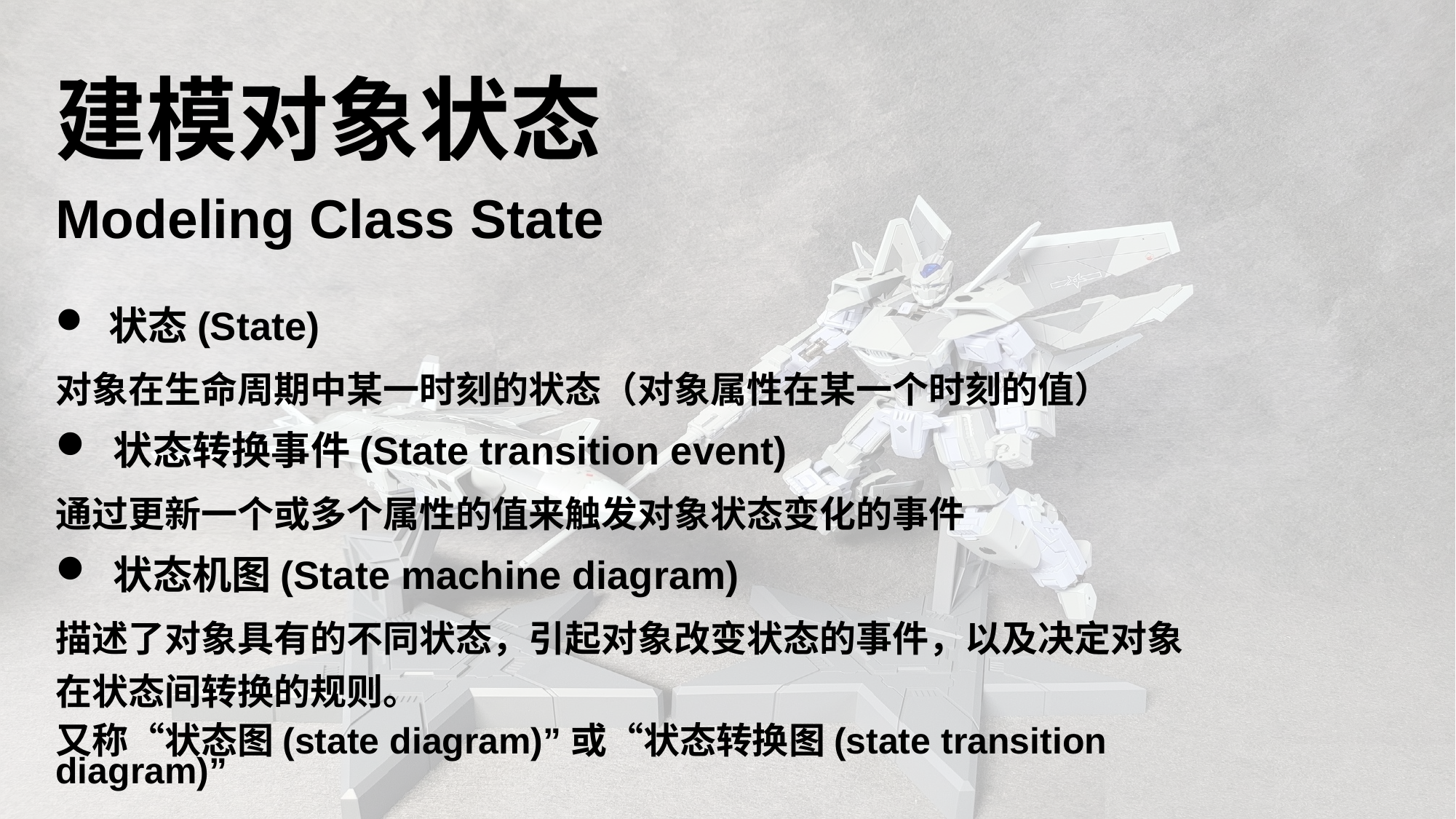

建模对象状态
Modeling Class State
 状态(State)
对象在生命周期中某一时刻的状态（对象属性在某一个时刻的值）
 状态转换事件(State transition event)
通过更新一个或多个属性的值来触发对象状态变化的事件
 状态机图(State machine diagram)
描述了对象具有的不同状态，引起对象改变状态的事件，以及决定对象在状态间转换的规则。
又称“状态图(state diagram)”或“状态转换图(state transition diagram)”